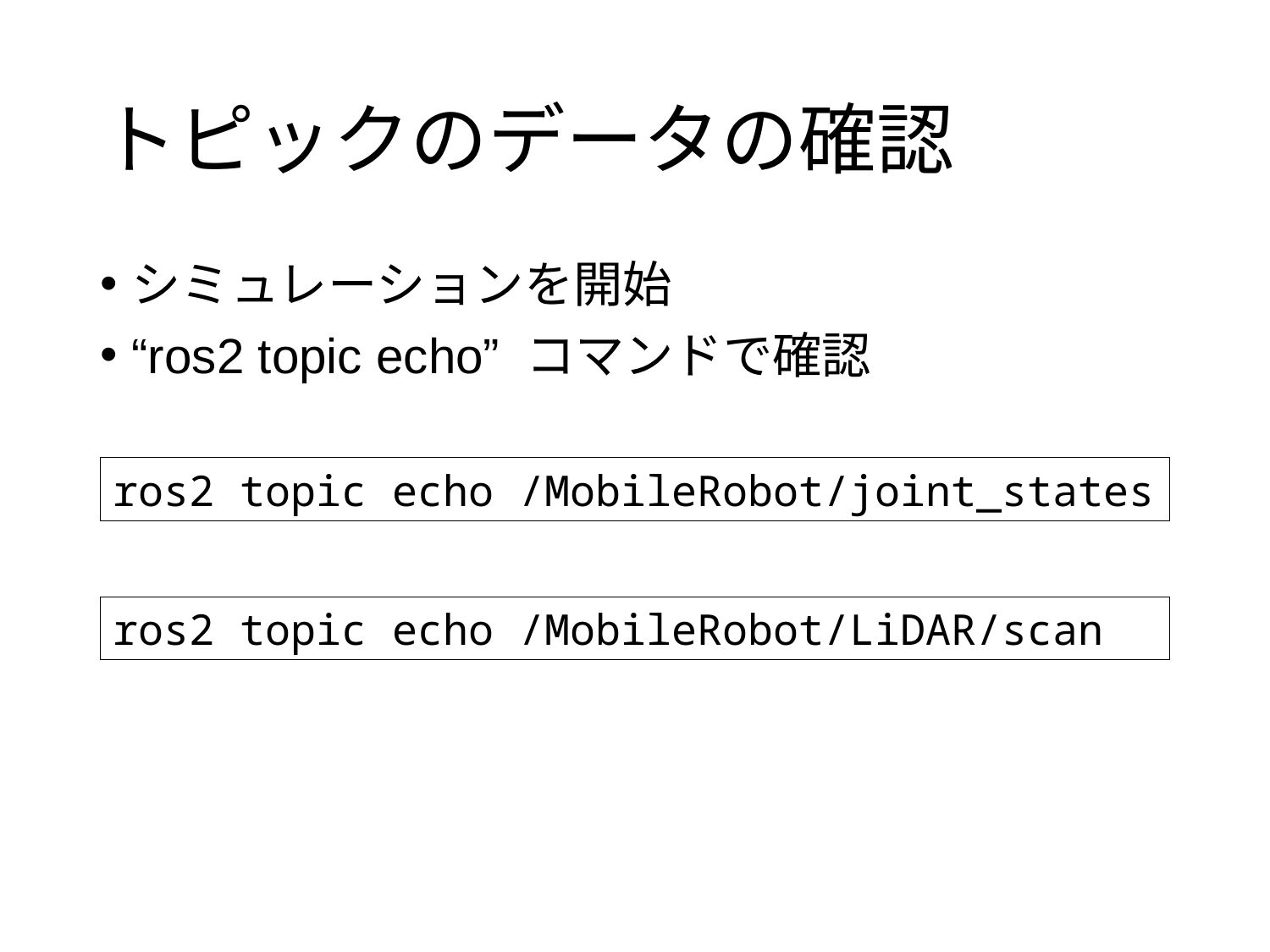

# トピックのデータの確認
シミュレーションを開始
“ros2 topic echo” コマンドで確認
ros2 topic echo /MobileRobot/joint_states
ros2 topic echo /MobileRobot/LiDAR/scan